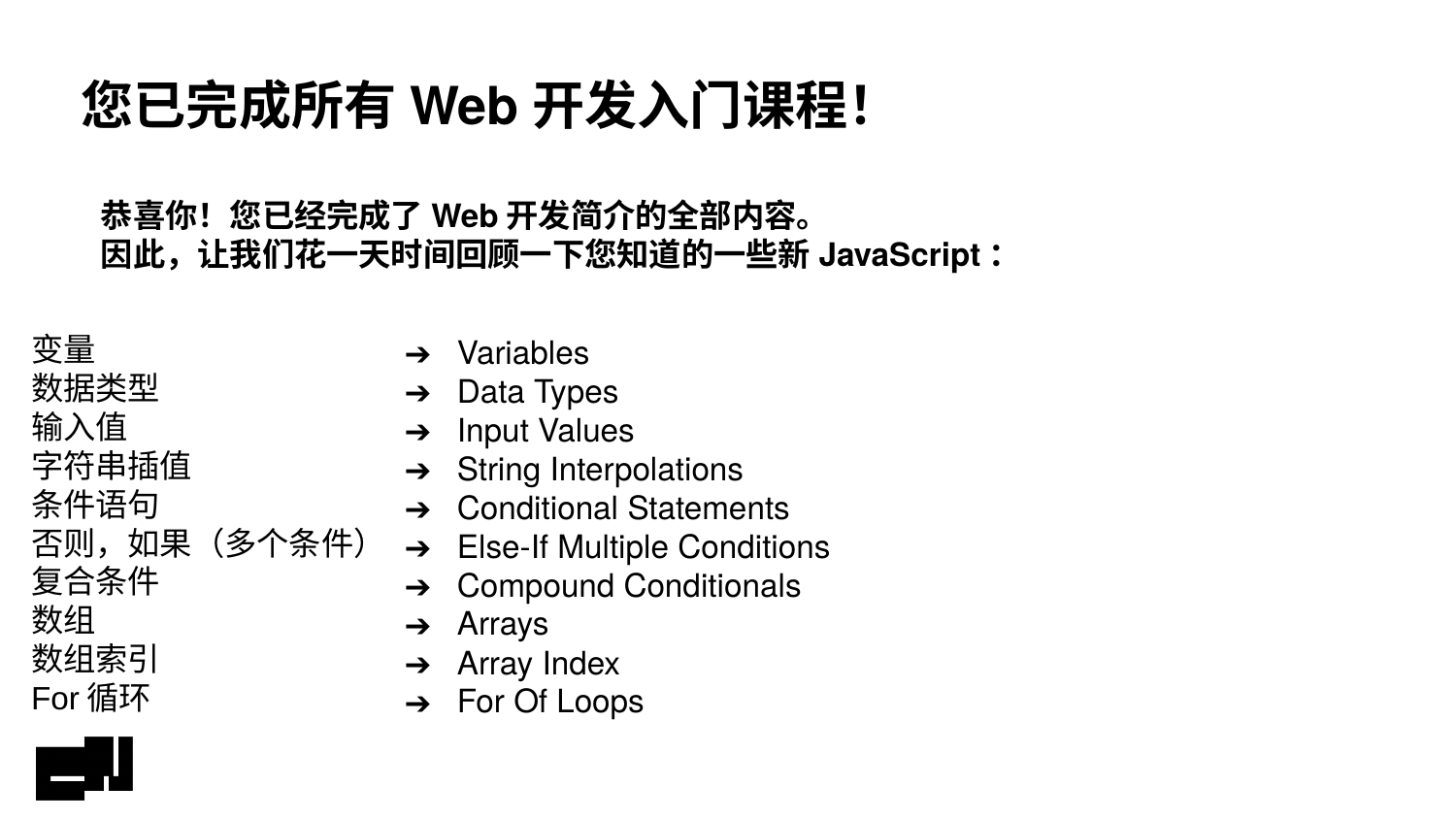

# 您已完成所有Web开发入门课程！
恭喜你！您已经完成了Web开发简介的全部内容。
因此，让我们花一天时间回顾一下您知道的一些新JavaScript：
Variables
Data Types
Input Values
String Interpolations
Conditional Statements
Else-If Multiple Conditions
Compound Conditionals
Arrays
Array Index
For Of Loops

变量
数据类型
输入值
字符串插值
条件语句
否则，如果（多个条件）
复合条件
数组
数组索引
For循环